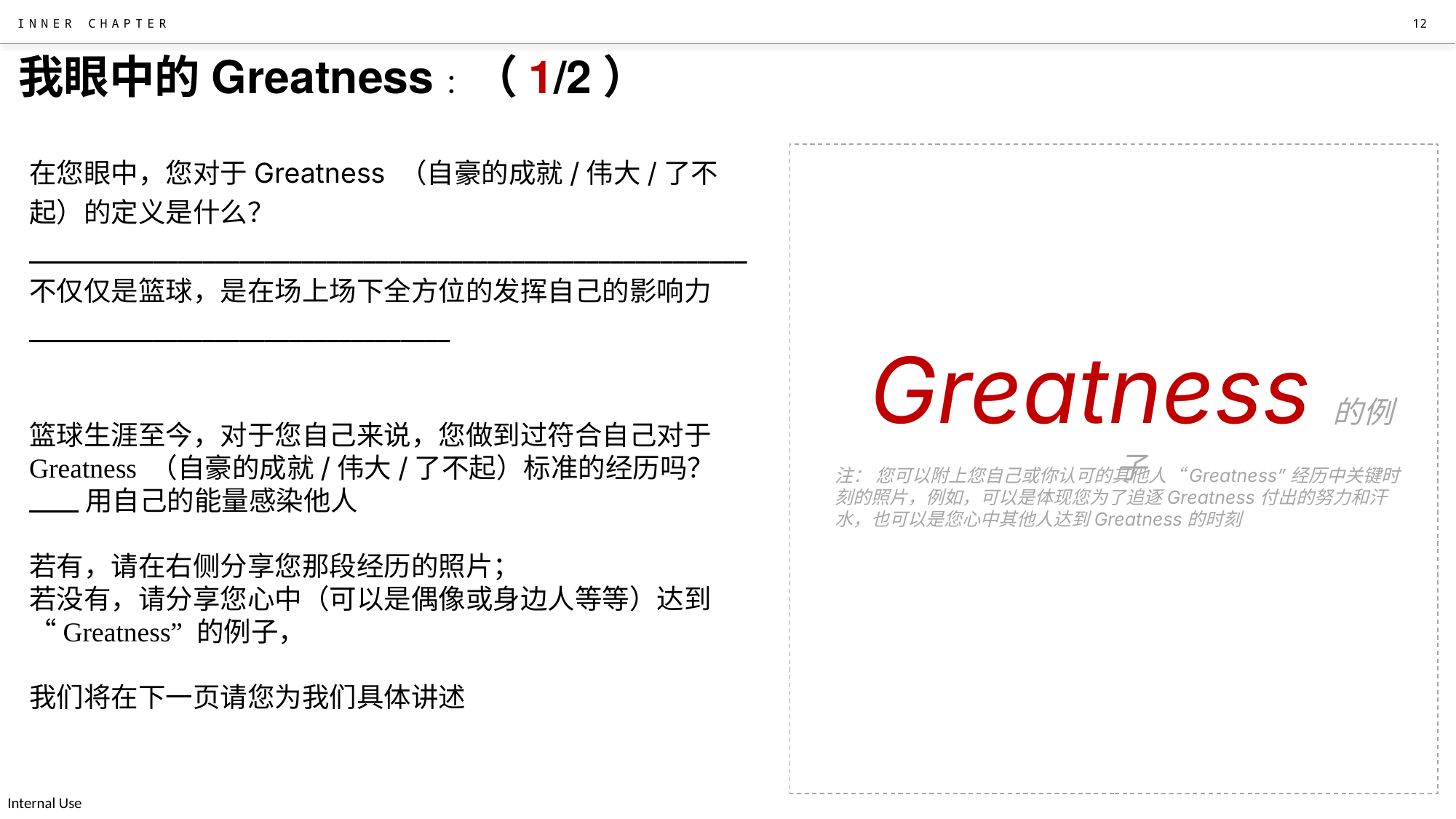

12
# 我眼中的Greatness：（1/2）
在您眼中，您对于Greatness （自豪的成就/伟大/了不起）的定义是什么？
__________________________________________________________不仅仅是篮球，是在场上场下全方位的发挥自己的影响力__________________________________

篮球生涯至今，对于您自己来说，您做到过符合自己对于Greatness （自豪的成就/伟大/了不起）标准的经历吗？____用自己的能量感染他人

若有，请在右侧分享您那段经历的照片；
若没有，请分享您心中（可以是偶像或身边人等等）达到 “Greatness” 的例子，

我们将在下一页请您为我们具体讲述

Greatness的例子
注： 您可以附上您自己或你认可的其他人“Greatness”经历中关键时刻的照片，例如，可以是体现您为了追逐Greatness付出的努力和汗水，也可以是您心中其他人达到Greatness的时刻